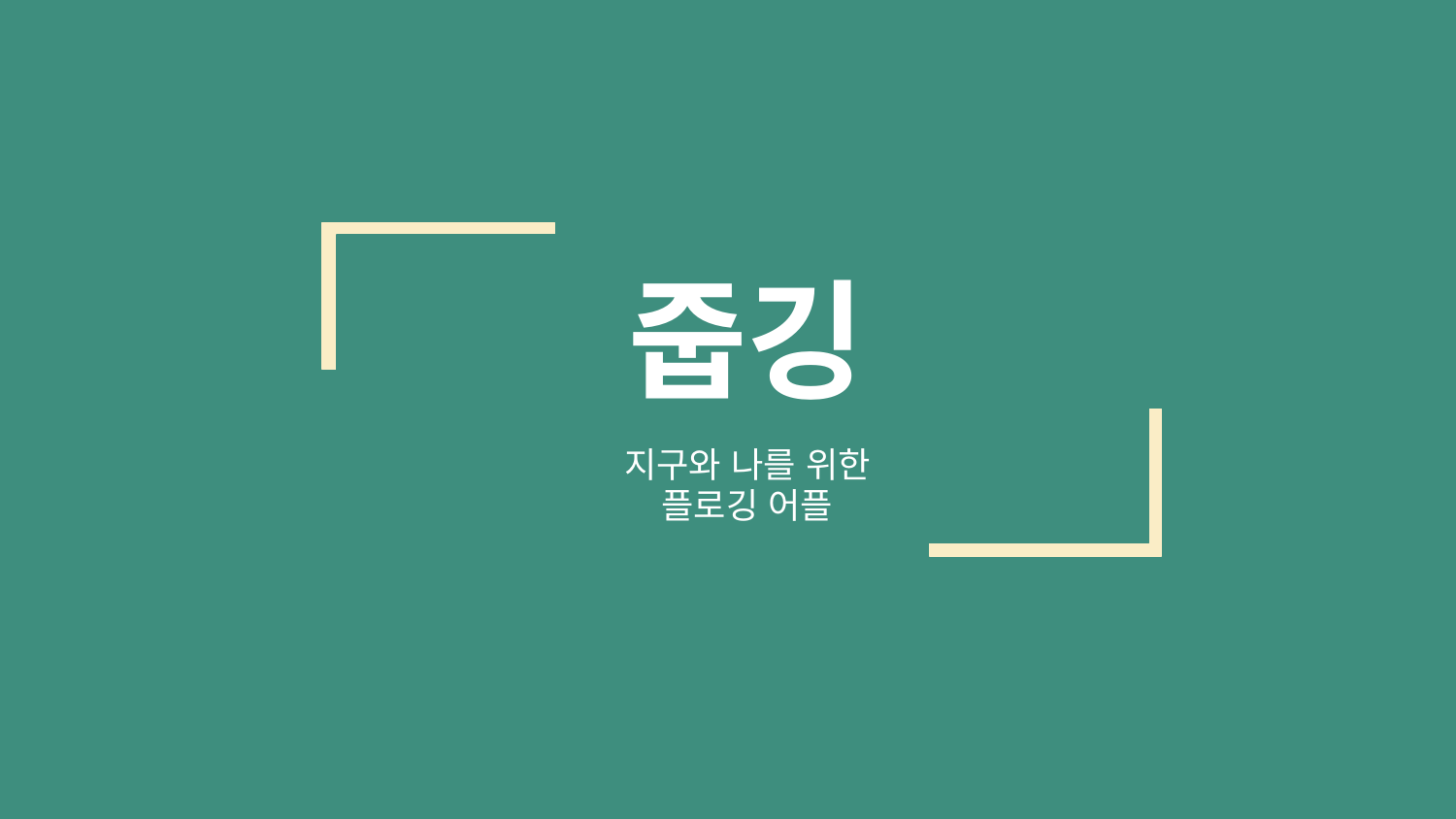

# 줍깅

지구와 나를 위한
플로깅 어플